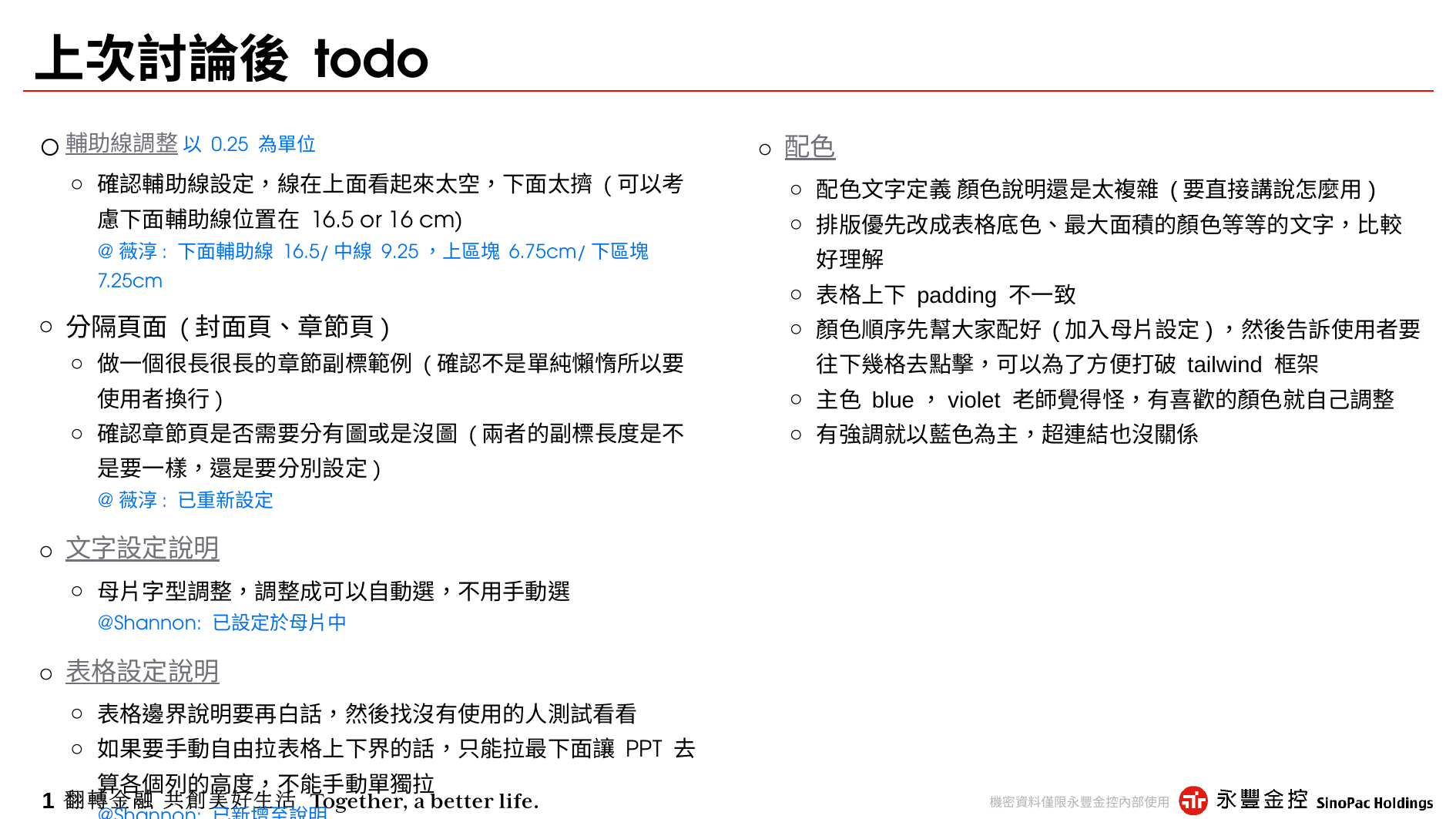

# 上次討論後 todo
輔助線調整 以 0.25 為單位
確認輔助線設定，線在上面看起來太空，下面太擠 (可以考慮下面輔助線位置在 16.5 or 16 cm)
@薇淳: 下面輔助線 16.5/中線 9.25，上區塊 6.75cm/下區塊 7.25cm
分隔頁面 (封面頁、章節頁)
做一個很長很長的章節副標範例 (確認不是單純懶惰所以要使用者換行)
確認章節頁是否需要分有圖或是沒圖 (兩者的副標長度是不是要一樣，還是要分別設定)
@薇淳: 已重新設定
文字設定說明
母片字型調整，調整成可以自動選，不用手動選
@Shannon: 已設定於母片中
表格設定說明
表格邊界說明要再白話，然後找沒有使用的人測試看看
如果要手動自由拉表格上下界的話，只能拉最下面讓 PPT 去算各個列的高度，不能手動單獨拉
@Shannon: 已新增至說明
配色
配色文字定義 顏色說明還是太複雜 (要直接講說怎麼用)
排版優先改成表格底色、最大面積的顏色等等的文字，比較好理解
表格上下 padding 不一致
顏色順序先幫大家配好 (加入母片設定)，然後告訴使用者要往下幾格去點擊，可以為了方便打破 tailwind 框架
主色 blue，violet 老師覺得怪，有喜歡的顏色就自己調整
有強調就以藍色為主，超連結也沒關係